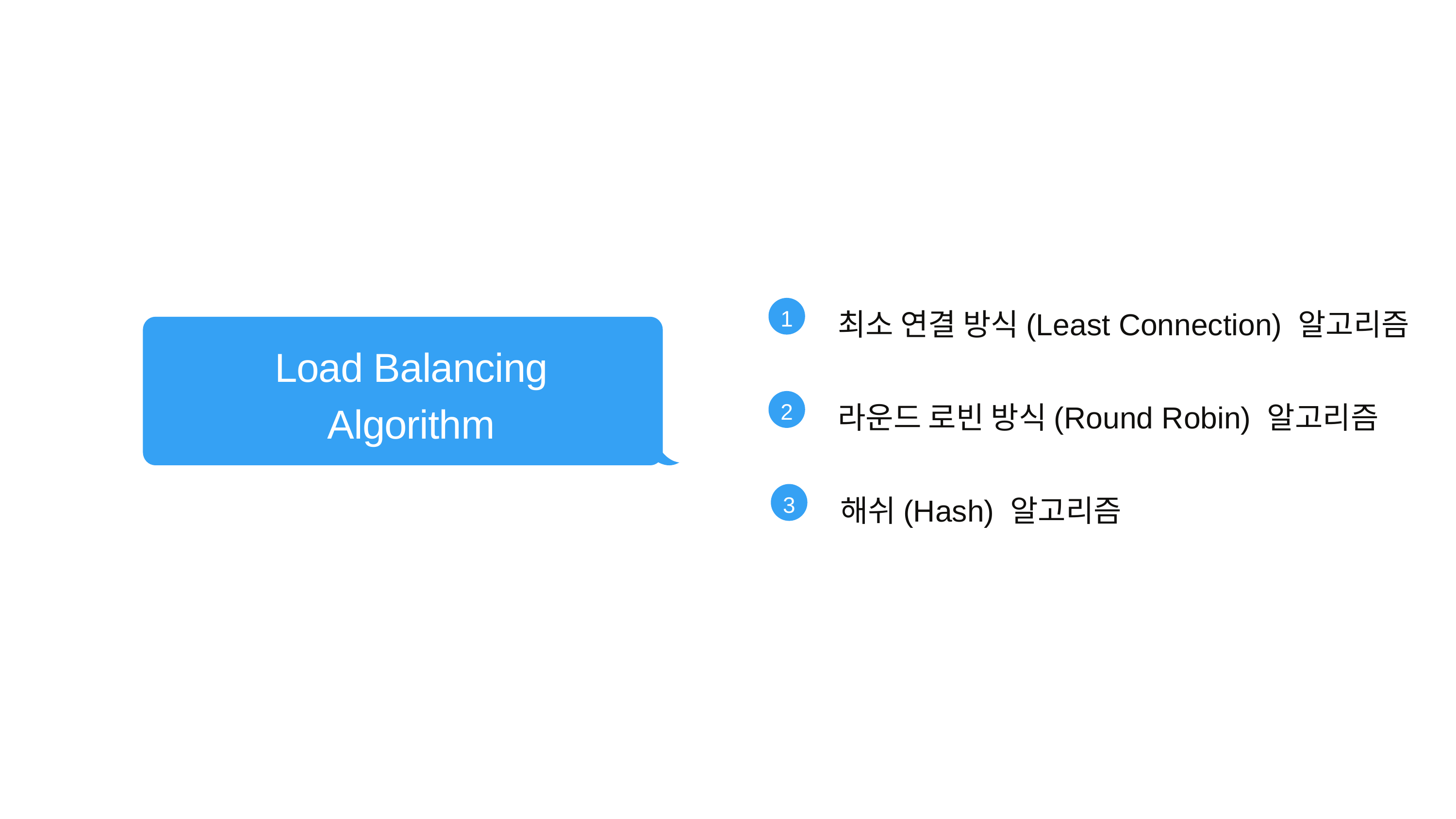

1
최소 연결 방식(Least Connection) 알고리즘

Load Balancing Algorithm

2
라운드 로빈 방식(Round Robin) 알고리즘

3
해쉬(Hash) 알고리즘